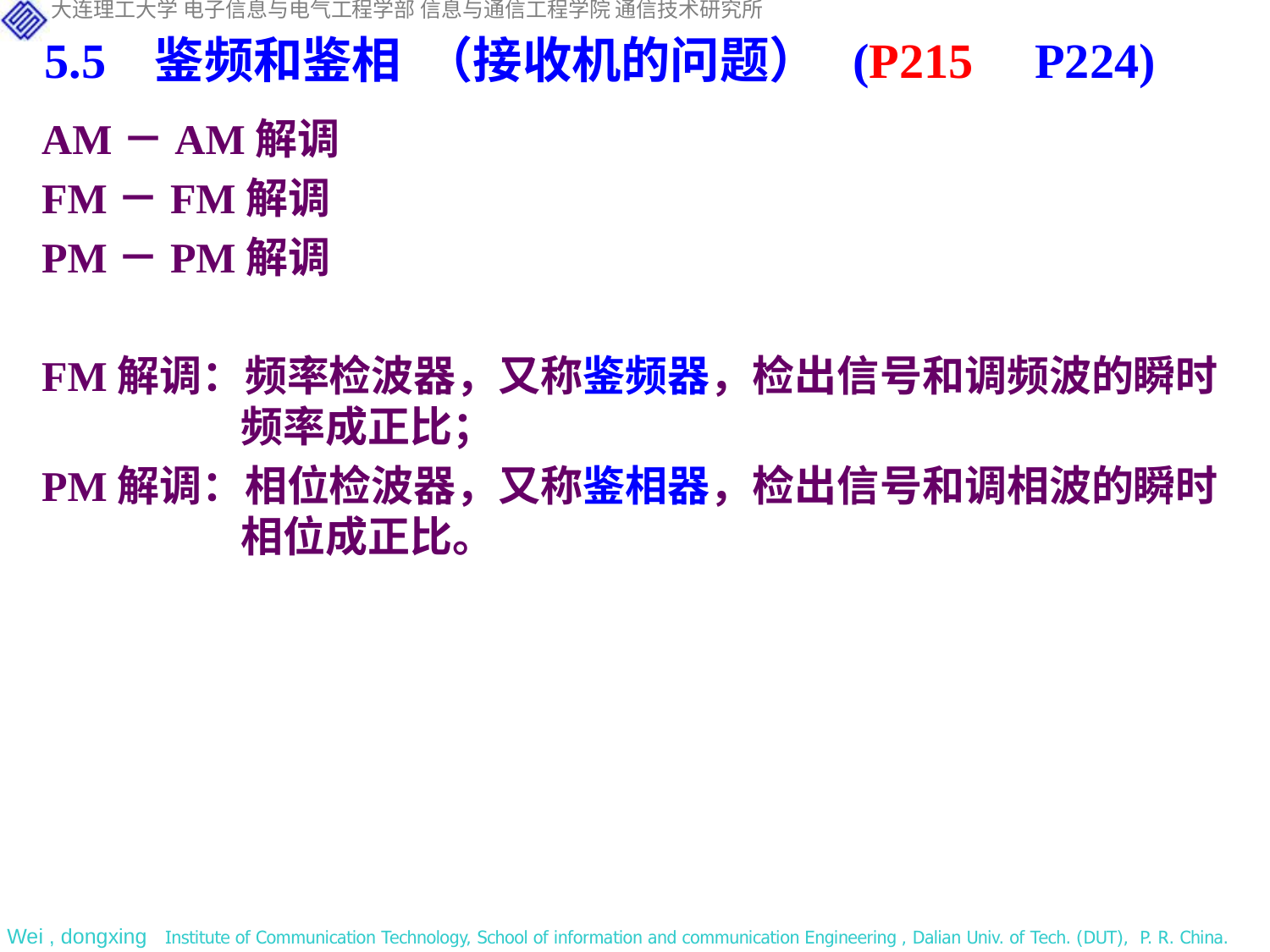

5.5   鉴频和鉴相  （接收机的问题）  (P215     P224)
AM－AM解调
FM－FM解调
PM－PM解调

FM解调：频率检波器，又称鉴频器，检出信号和调频波的瞬时频率成正比；
PM解调：相位检波器，又称鉴相器，检出信号和调相波的瞬时相位成正比。